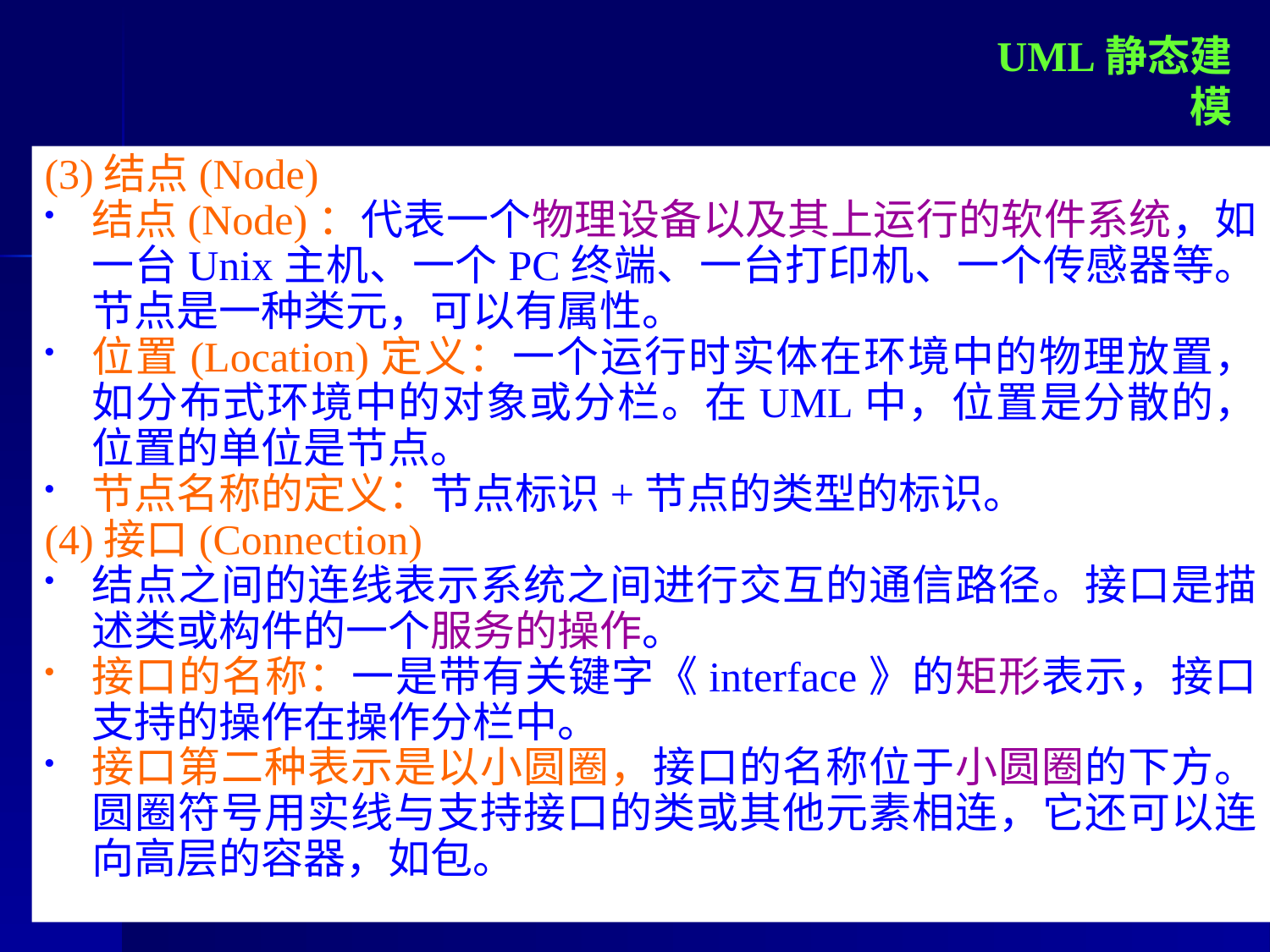

UML静态建模
(3)结点(Node)
结点(Node)：代表一个物理设备以及其上运行的软件系统，如一台Unix主机、一个PC终端、一台打印机、一个传感器等。节点是一种类元，可以有属性。
位置(Location)定义：一个运行时实体在环境中的物理放置，如分布式环境中的对象或分栏。在UML中，位置是分散的，位置的单位是节点。
节点名称的定义：节点标识+节点的类型的标识。
(4)接口(Connection)
结点之间的连线表示系统之间进行交互的通信路径。接口是描述类或构件的一个服务的操作。
接口的名称：一是带有关键字《interface》的矩形表示，接口支持的操作在操作分栏中。
接口第二种表示是以小圆圈，接口的名称位于小圆圈的下方。圆圈符号用实线与支持接口的类或其他元素相连，它还可以连向高层的容器，如包。

个人成果，妥善保存，请勿传播